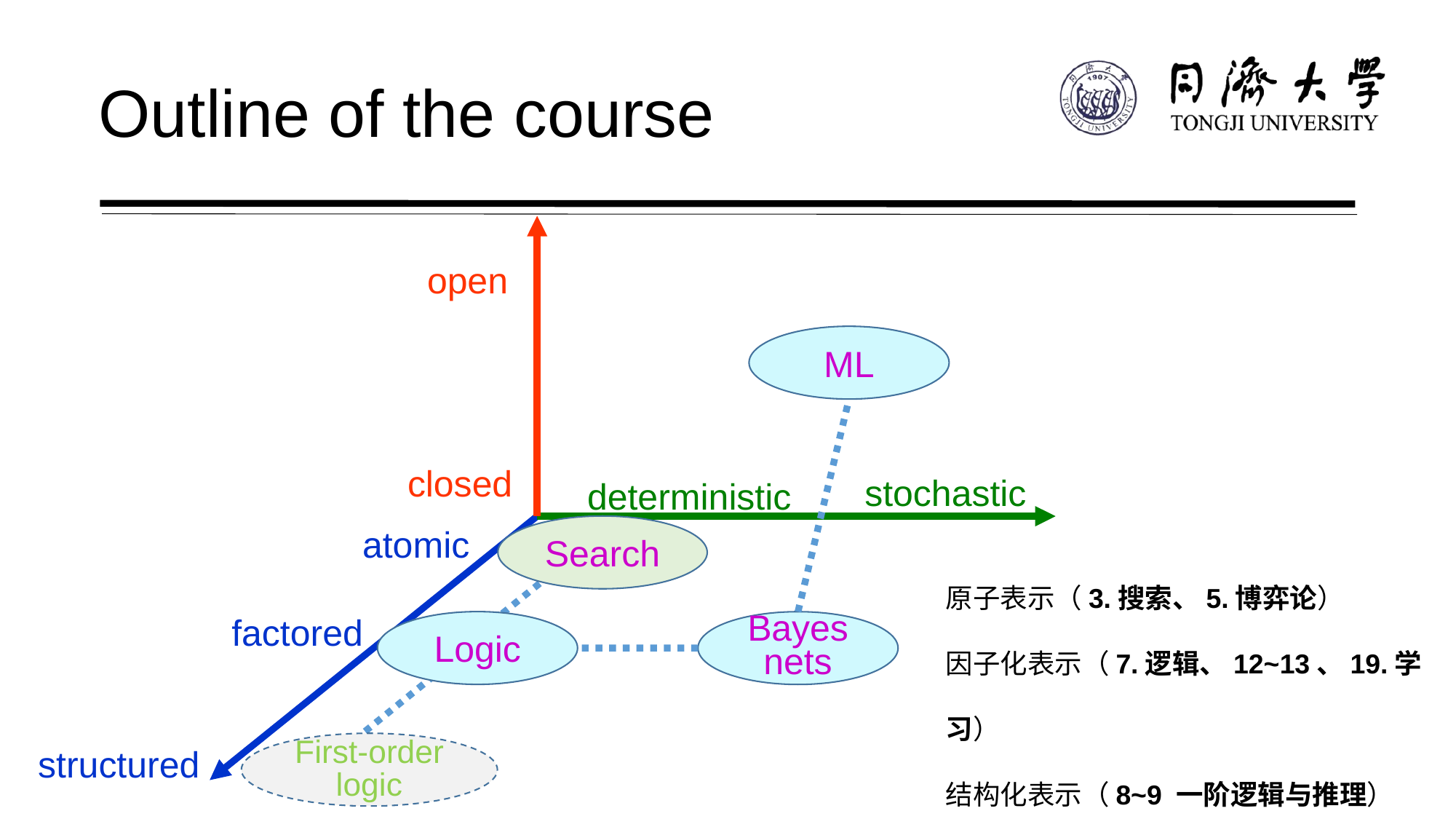

# Outline of the course
open
closed
ML
stochastic
deterministic
原子表示（3.搜索、5.博弈论）
因子化表示（7.逻辑、12~13、19.学习）
结构化表示（8~9 一阶逻辑与推理）
Search
atomic
factored
structured
Logic
Bayes nets
First-order logic